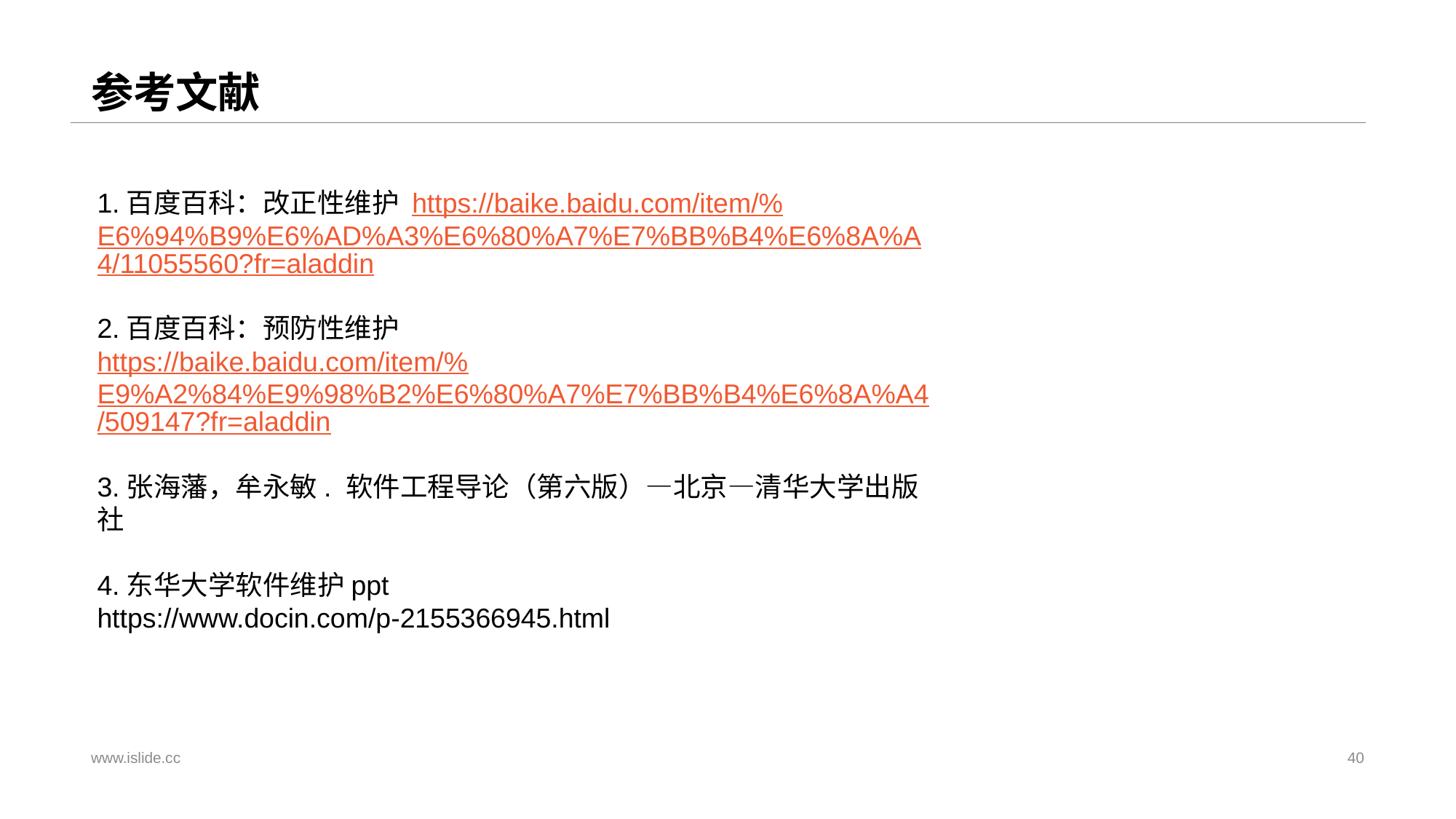

# 参考文献
1.百度百科：改正性维护 https://baike.baidu.com/item/%E6%94%B9%E6%AD%A3%E6%80%A7%E7%BB%B4%E6%8A%A4/11055560?fr=aladdin

2.百度百科：预防性维护
https://baike.baidu.com/item/%E9%A2%84%E9%98%B2%E6%80%A7%E7%BB%B4%E6%8A%A4/509147?fr=aladdin

3.张海藩，牟永敏. 软件工程导论（第六版）—北京—清华大学出版社

4.东华大学软件维护ppt
https://www.docin.com/p-2155366945.html

www.islide.cc
40